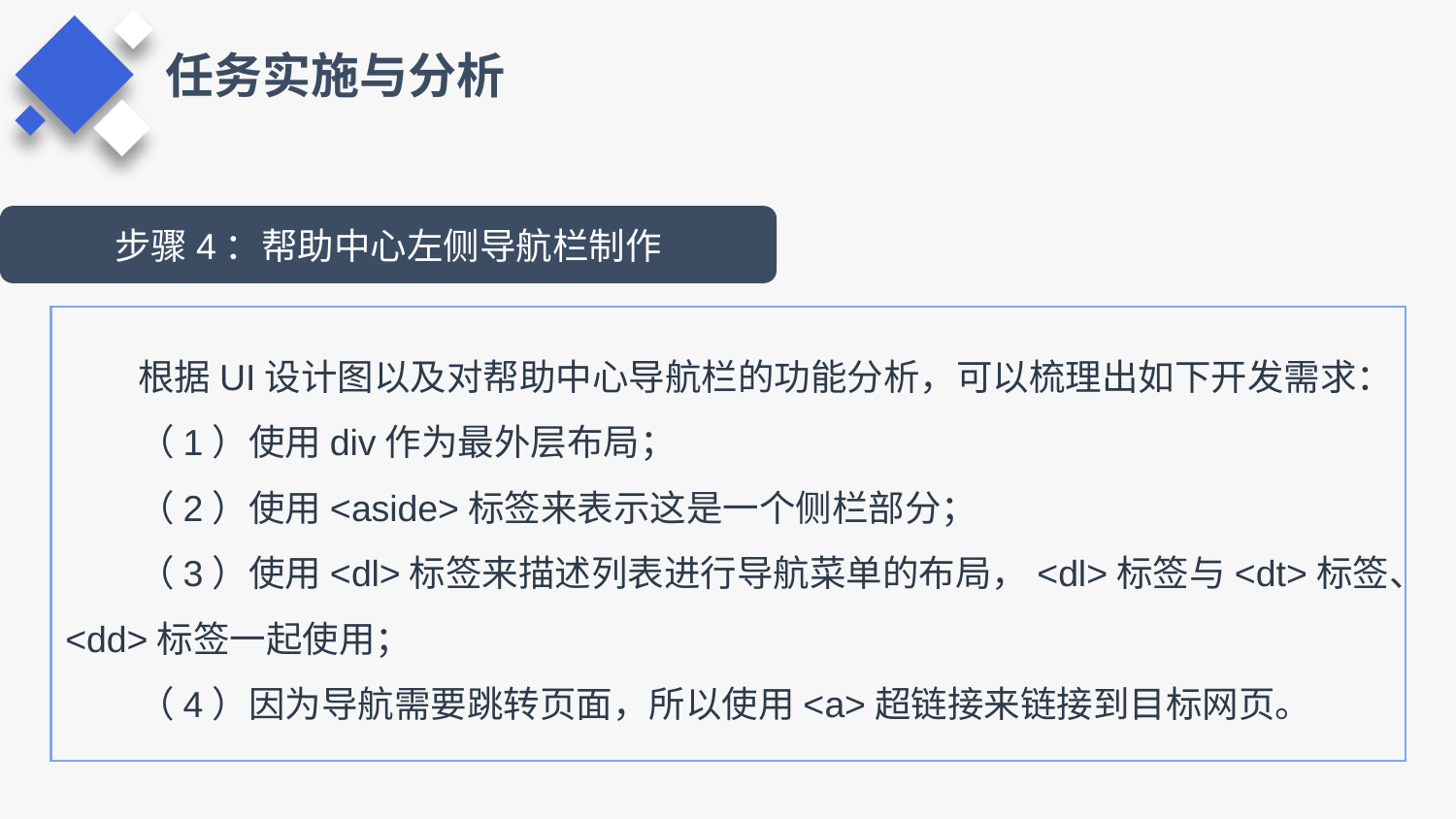

任务实施与分析

步骤4：帮助中心左侧导航栏制作
根据UI设计图以及对帮助中心导航栏的功能分析，可以梳理出如下开发需求：
（1）使用div作为最外层布局；
（2）使用<aside>标签来表示这是一个侧栏部分；
（3）使用<dl>标签来描述列表进行导航菜单的布局，<dl>标签与<dt>标签、<dd>标签一起使用；
（4）因为导航需要跳转页面，所以使用<a>超链接来链接到目标网页。